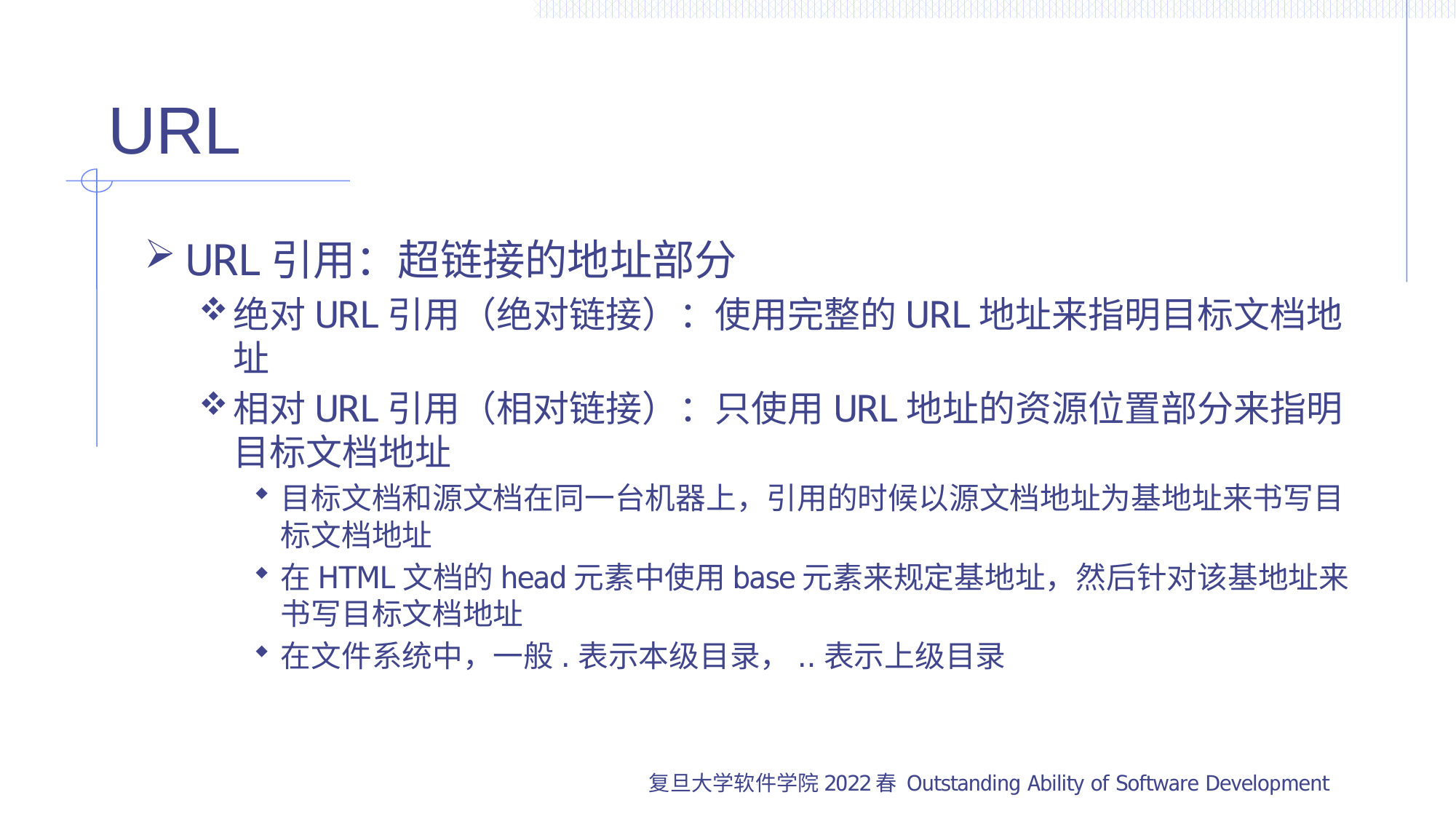

# URL
URL引用：超链接的地址部分
绝对URL引用（绝对链接）：使用完整的URL地址来指明目标文档地址
相对URL引用（相对链接）：只使用URL地址的资源位置部分来指明目标文档地址
目标文档和源文档在同一台机器上，引用的时候以源文档地址为基地址来书写目标文档地址
在HTML文档的head元素中使用base元素来规定基地址，然后针对该基地址来书写目标文档地址
在文件系统中，一般.表示本级目录，..表示上级目录